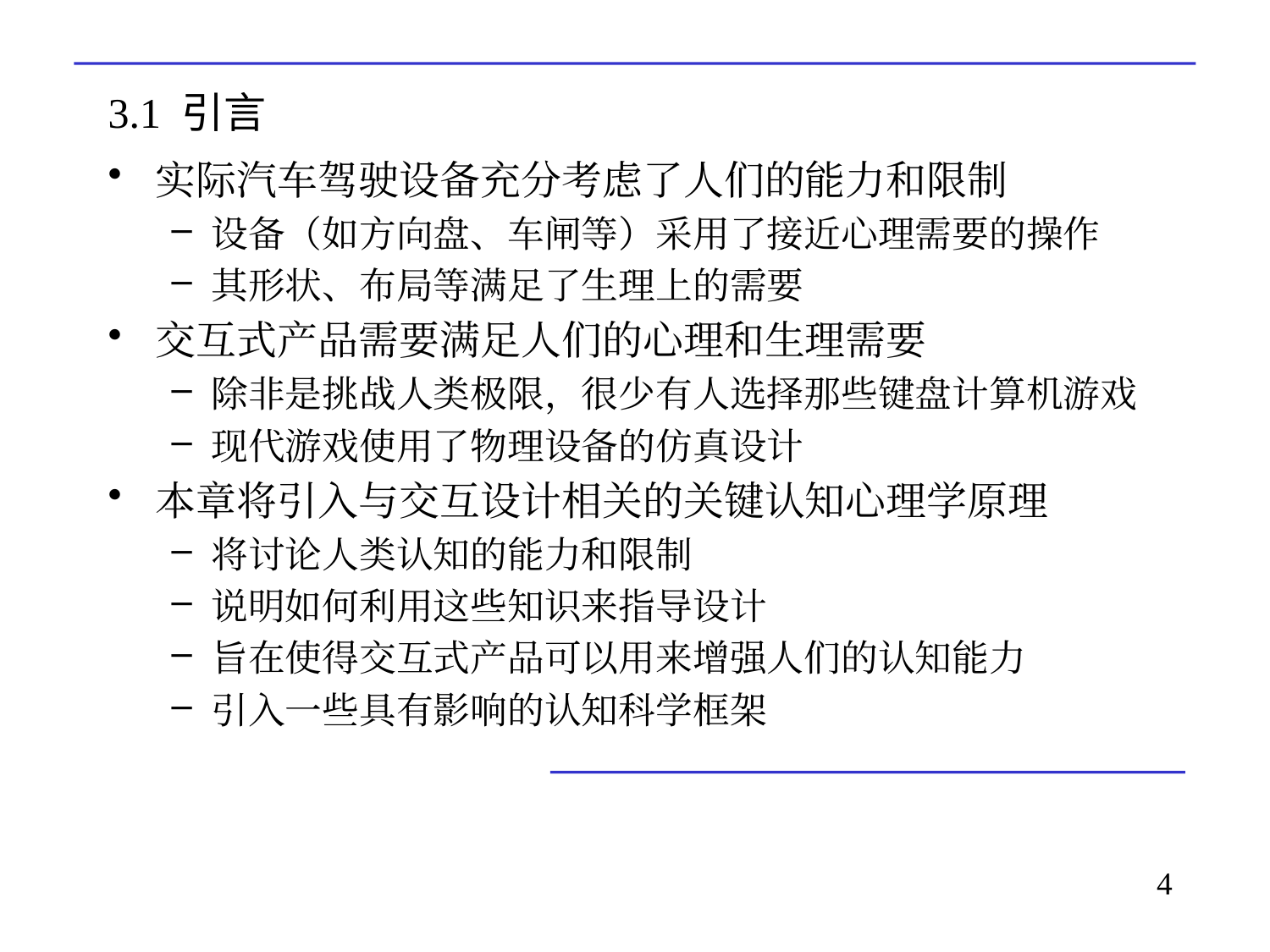

# 3.1 引言
实际汽车驾驶设备充分考虑了人们的能力和限制
设备（如方向盘、车闸等）采用了接近心理需要的操作
其形状、布局等满足了生理上的需要
交互式产品需要满足人们的心理和生理需要
除非是挑战人类极限，很少有人选择那些键盘计算机游戏
现代游戏使用了物理设备的仿真设计
本章将引入与交互设计相关的关键认知心理学原理
将讨论人类认知的能力和限制
说明如何利用这些知识来指导设计
旨在使得交互式产品可以用来增强人们的认知能力
引入一些具有影响的认知科学框架
4